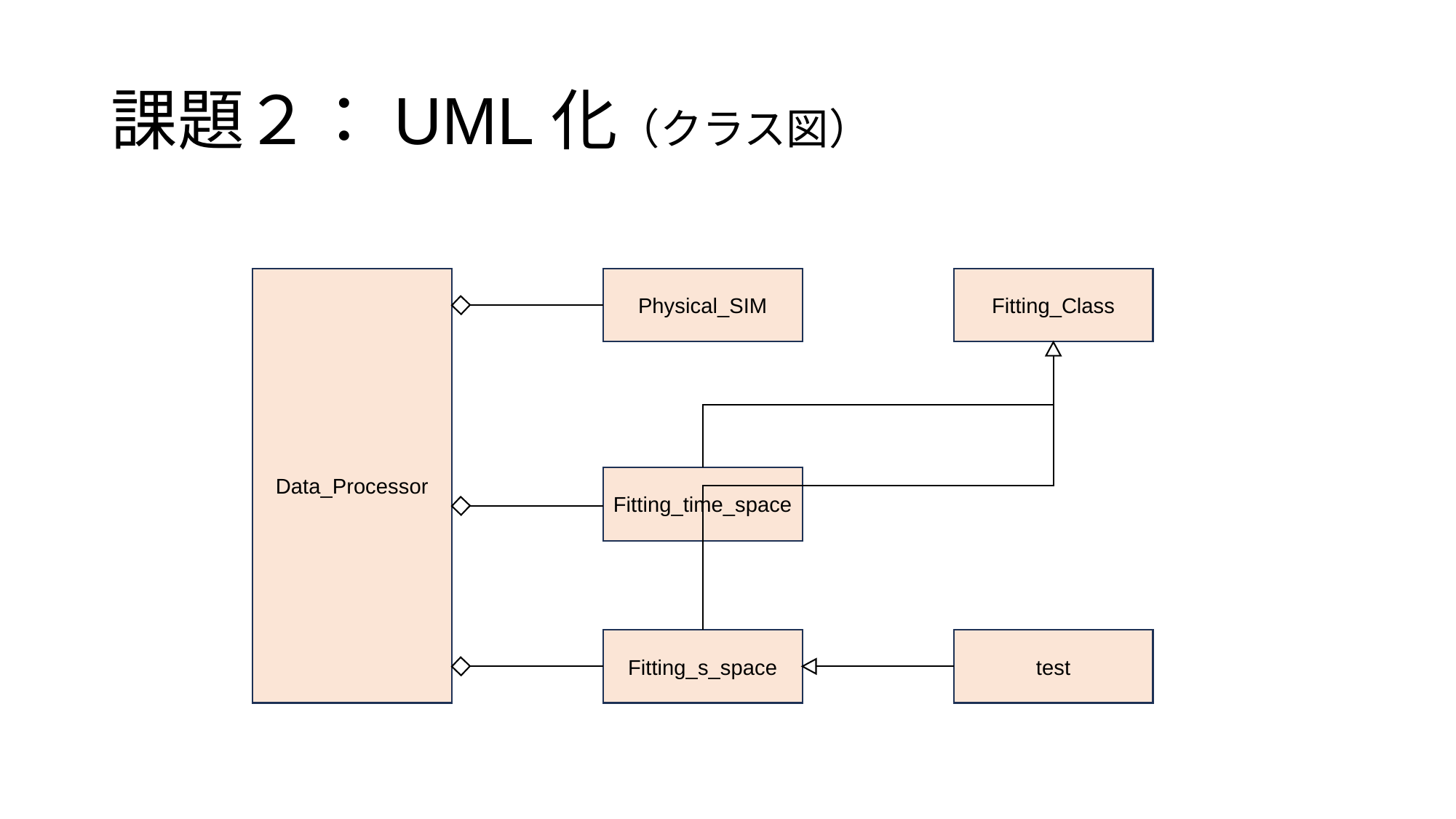

# 課題２：UML化（クラス図）
Physical_SIM
Fitting_Class
Data_Processor

Fitting_time_space

Fitting_s_space
test